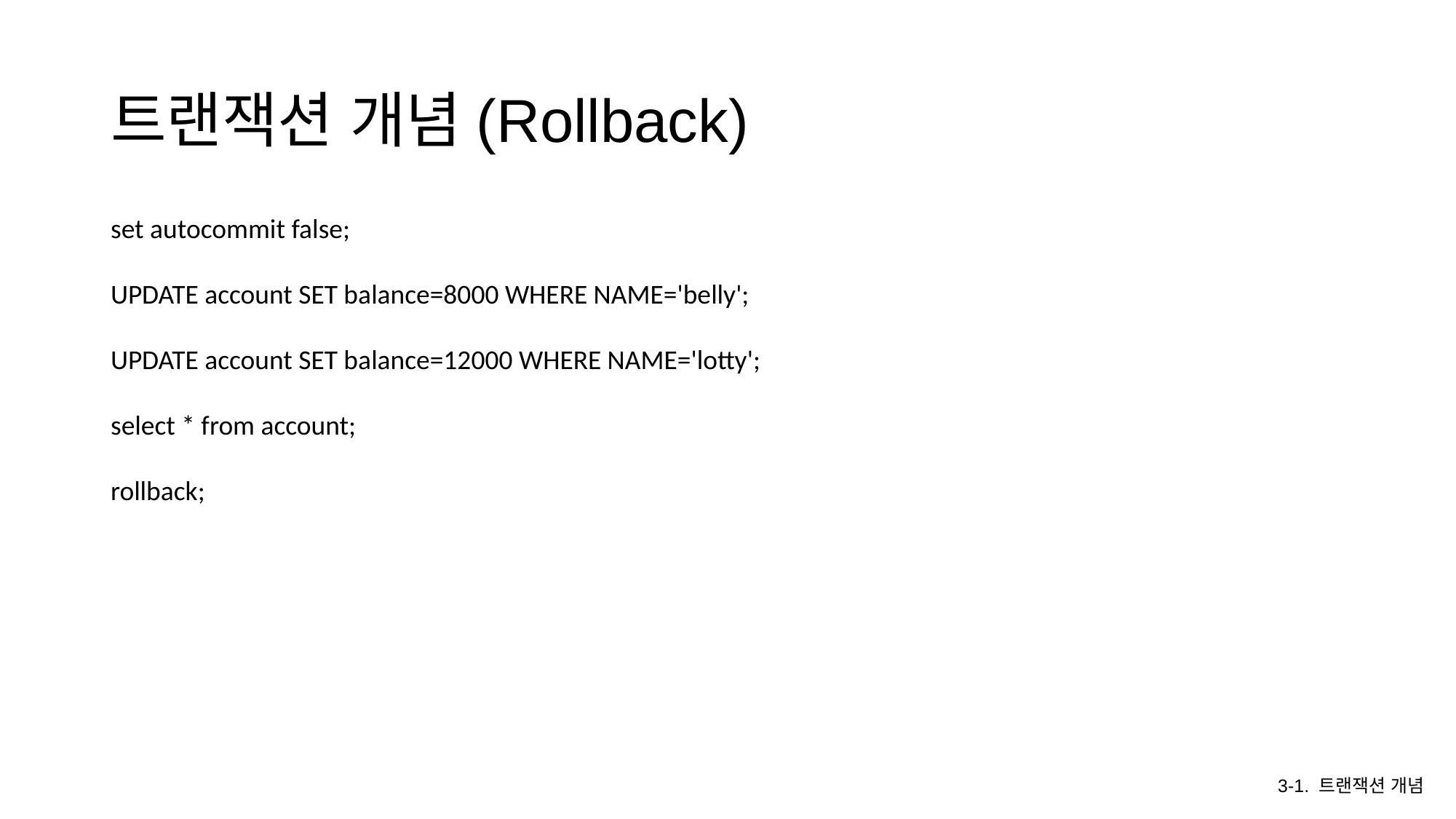

# 트랜잭션 개념(Rollback)
set autocommit false;

UPDATE account SET balance=8000 WHERE NAME='belly';

UPDATE account SET balance=12000 WHERE NAME='lotty';

select * from account;

rollback;
3-1. 트랜잭션 개념